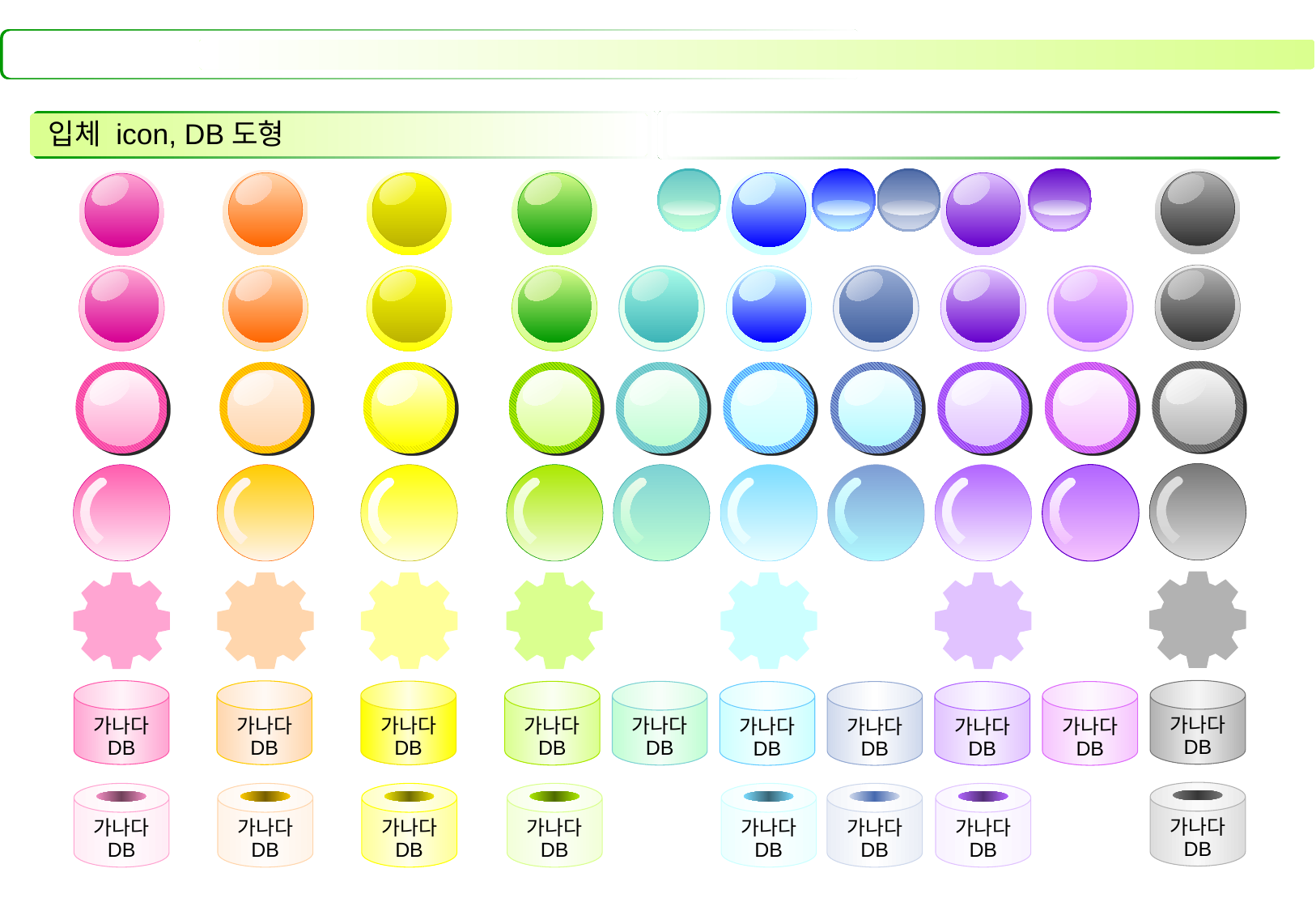

# 입체 icon, DB도형

가나다 DB
가나다 DB
가나다 DB
가나다 DB
가나다 DB
가나다 DB
가나다 DB
가나다 DB
가나다 DB
가나다 DB
가나다 DB

가나다 DB

가나다 DB

가나다 DB

가나다 DB

가나다 DB

가나다 DB

가나다 DB